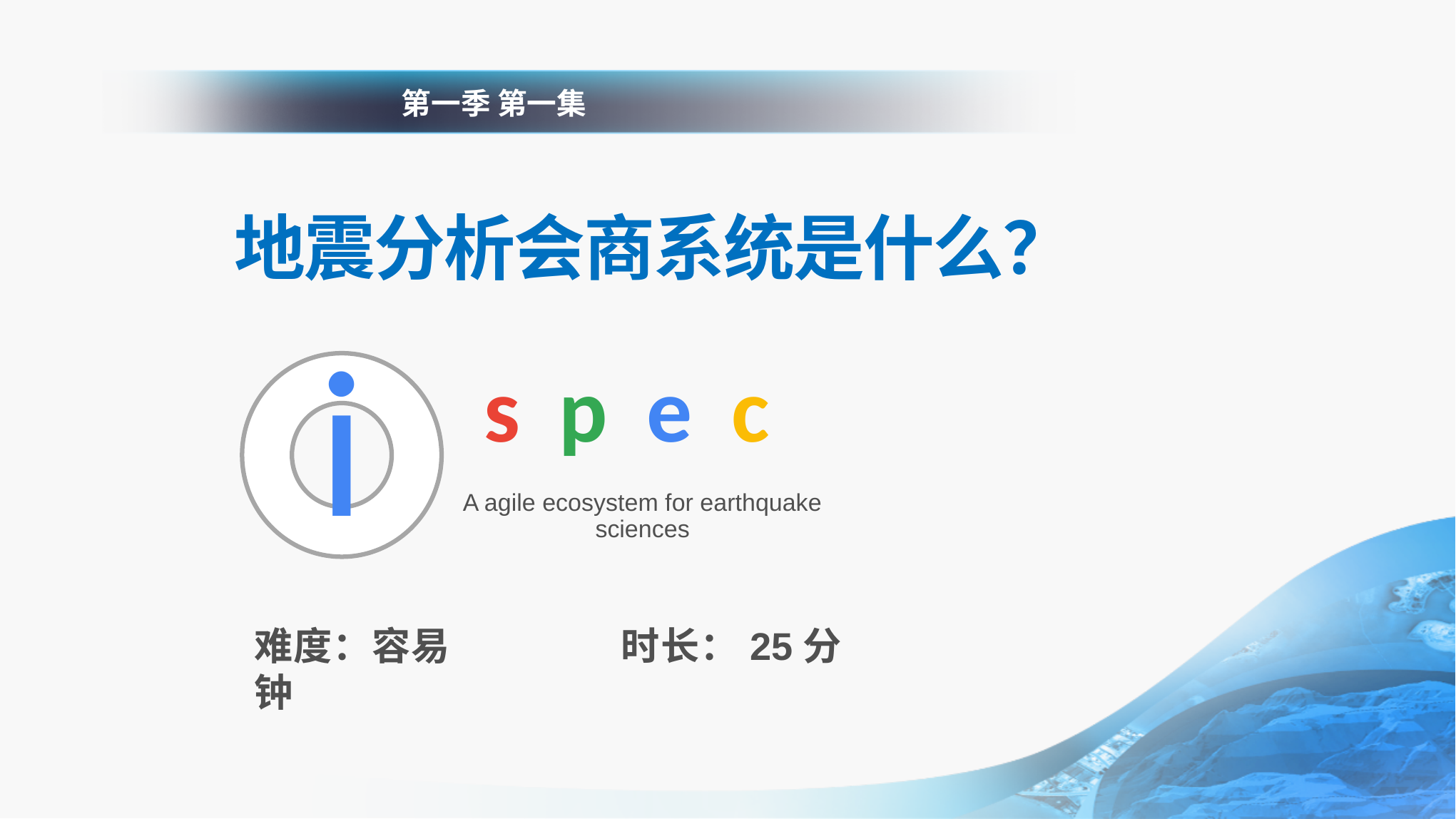

第一季 第一集
地震分析会商系统是什么？
i
s p e c

A agile ecosystem for earthquake sciences
难度：容易                  时长：25分钟